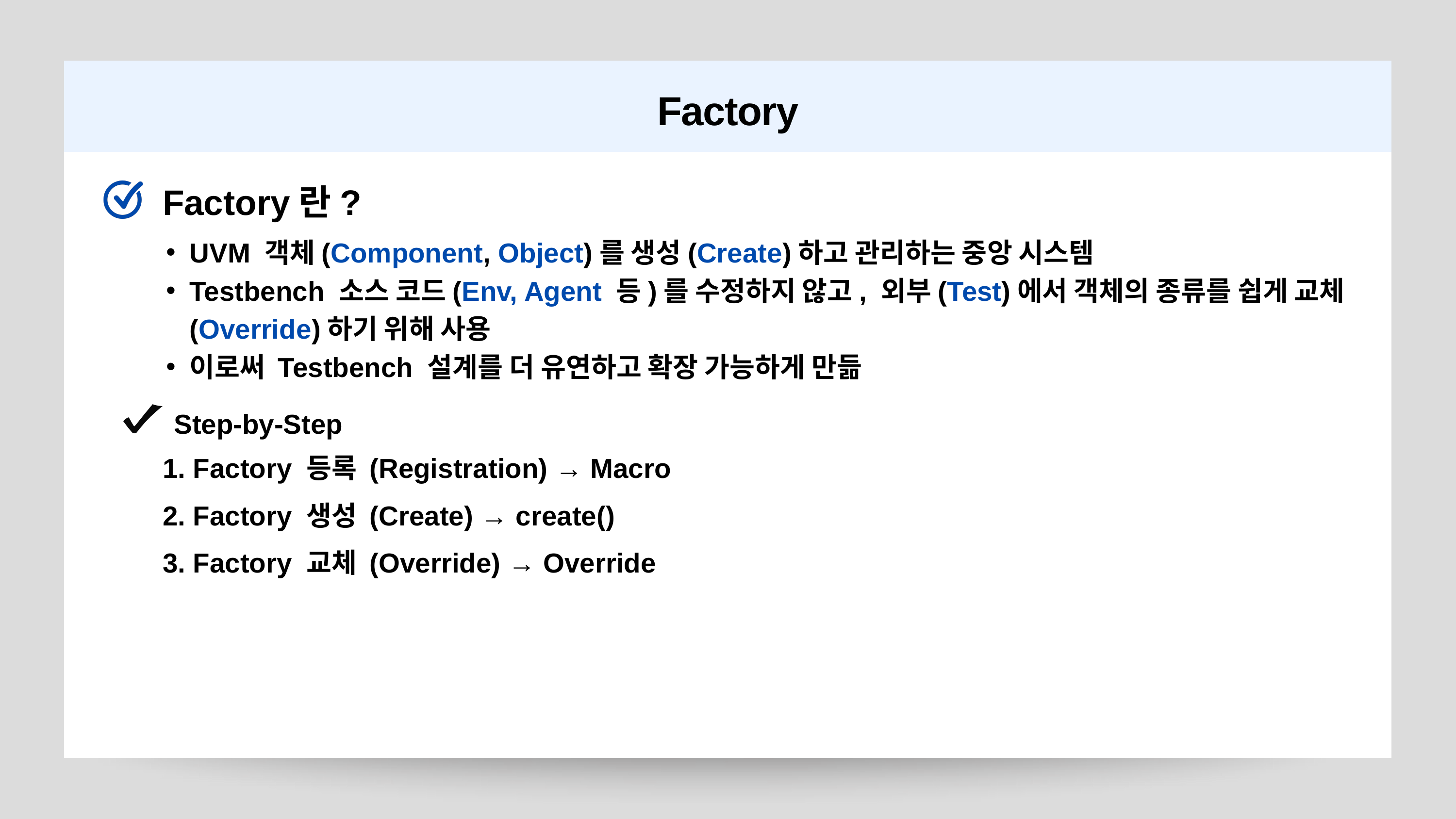

Factory
Factory란?

UVM 객체(Component, Object)를 생성(Create)하고 관리하는 중앙 시스템
Testbench 소스 코드(Env, Agent 등)를 수정하지 않고, 외부(Test)에서 객체의 종류를 쉽게 교체(Override)하기 위해 사용
이로써 Testbench 설계를 더 유연하고 확장 가능하게 만듦
Step-by-Step

1. Factory 등록 (Registration) → Macro
2. Factory 생성 (Create) → create()
3. Factory 교체 (Override) → Override